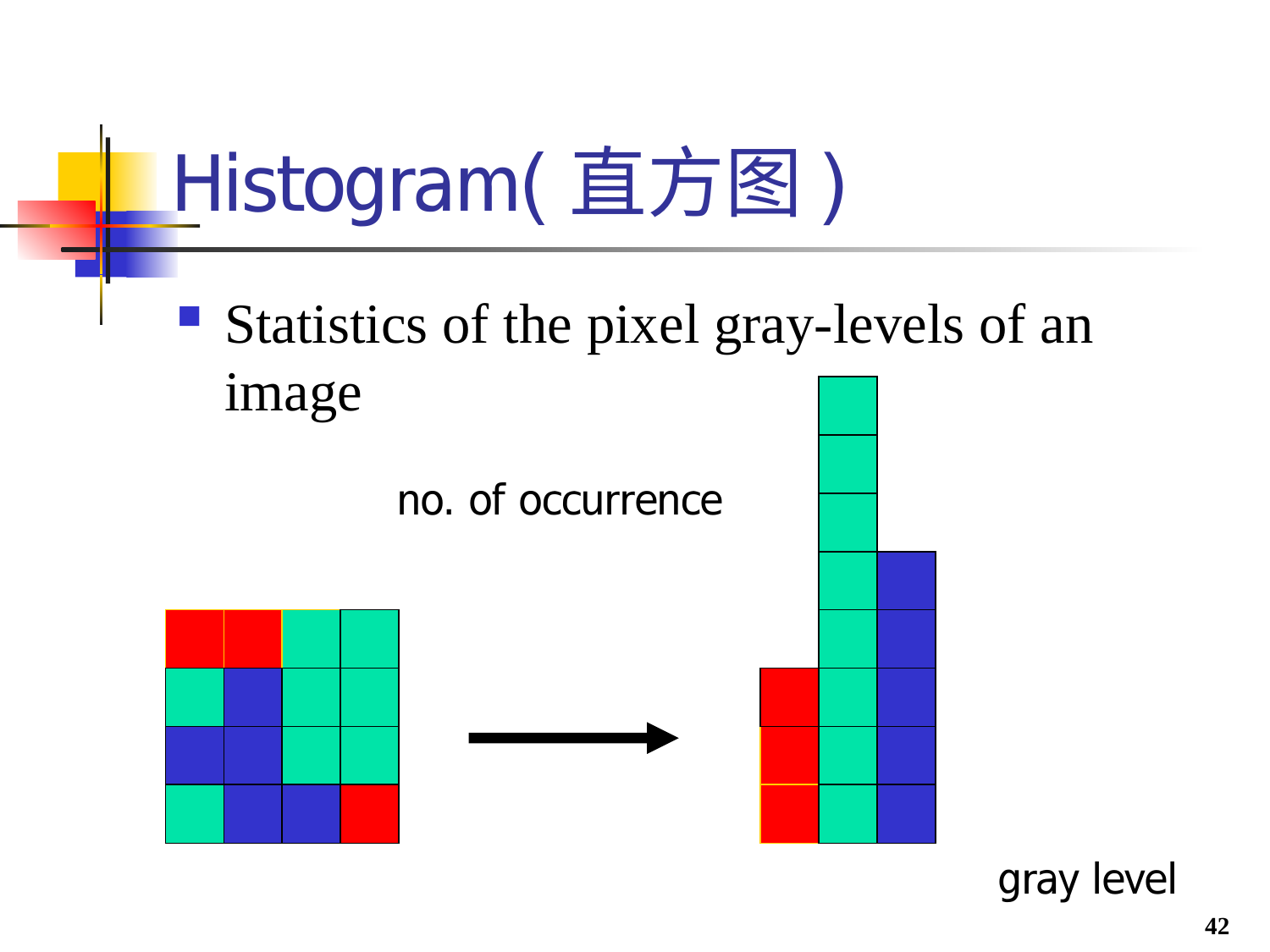

# Histogram(直方图)
Statistics of the pixel gray-levels of an image

no. of occurrence

gray level
42